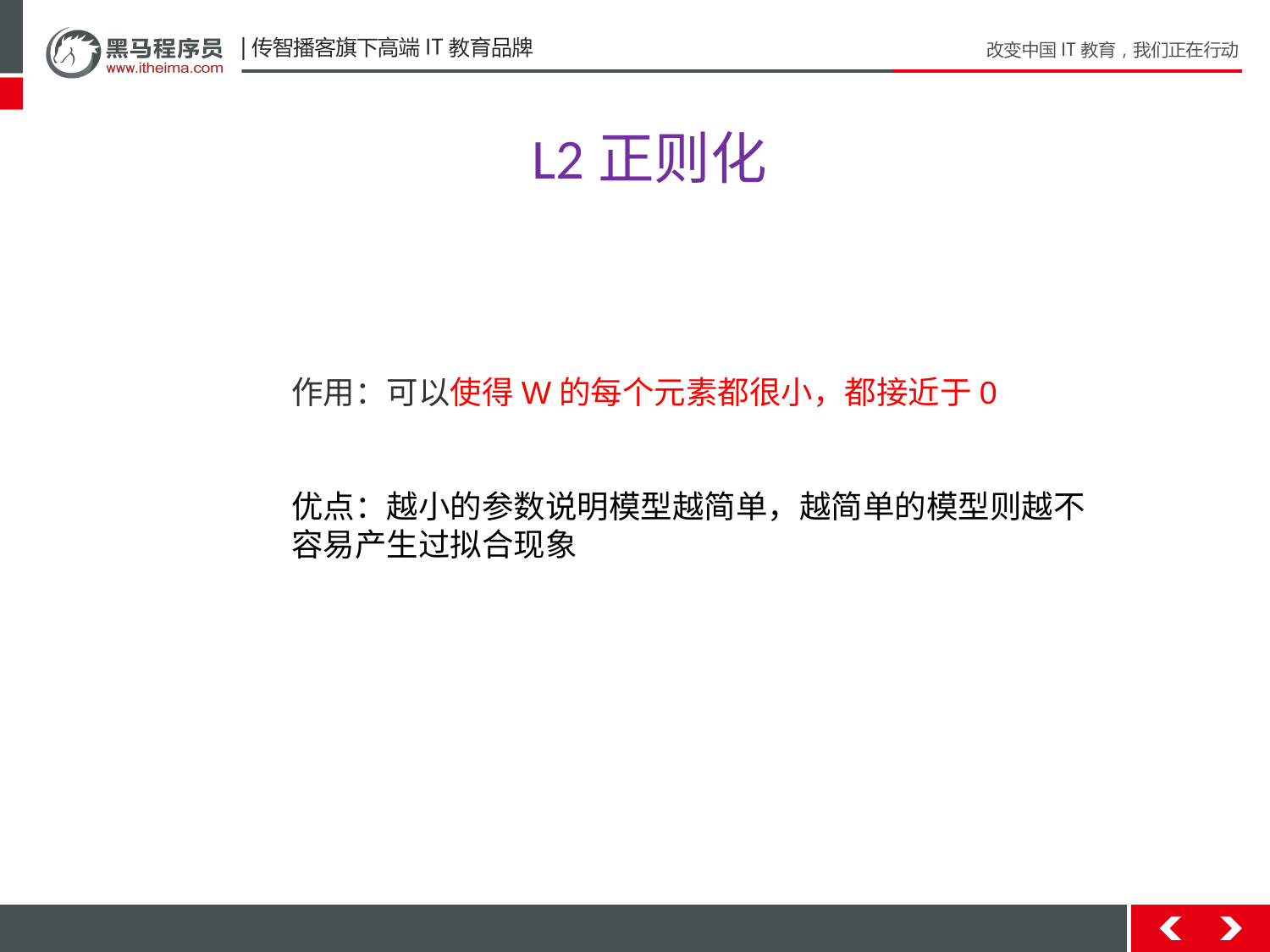

L2正则化
作用：可以使得W的每个元素都很小，都接近于0

优点：越小的参数说明模型越简单，越简单的模型则越不
容易产生过拟合现象